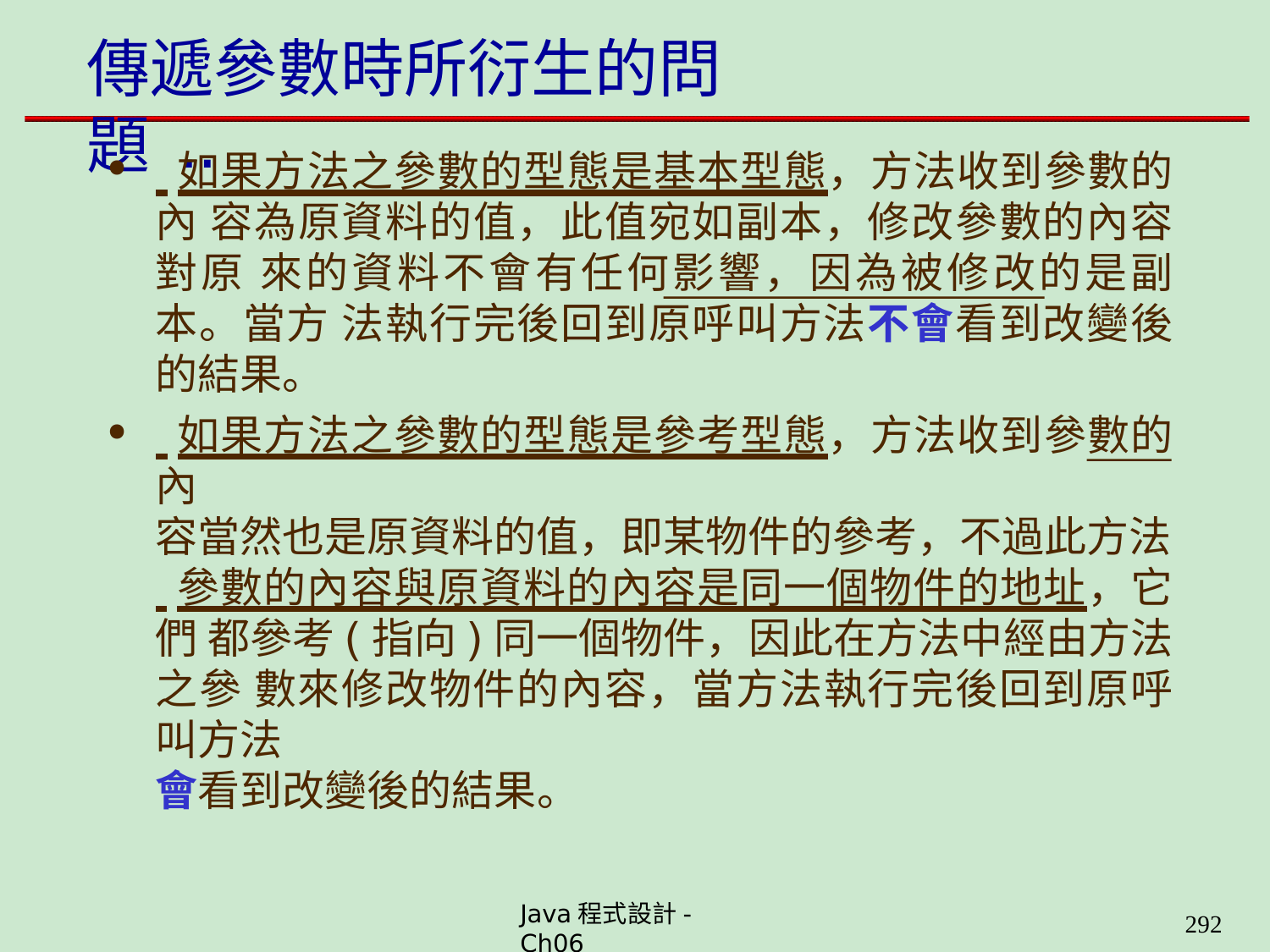

# 傳遞參數時所衍生的問題 ..
 如果方法之參數的型態是基本型態，方法收到參數的內 容為原資料的值，此值宛如副本，修改參數的內容對原 來的資料不會有任何影響，因為被修改的是副本。當方 法執行完後回到原呼叫方法不會看到改變後的結果。
 如果方法之參數的型態是參考型態，方法收到參數的內
容當然也是原資料的值，即某物件的參考，不過此方法
 參數的內容與原資料的內容是同一個物件的地址，它們 都參考(指向)同一個物件，因此在方法中經由方法之參 數來修改物件的內容，當方法執行完後回到原呼叫方法
會看到改變後的結果。

Java程式設計-Ch06
292